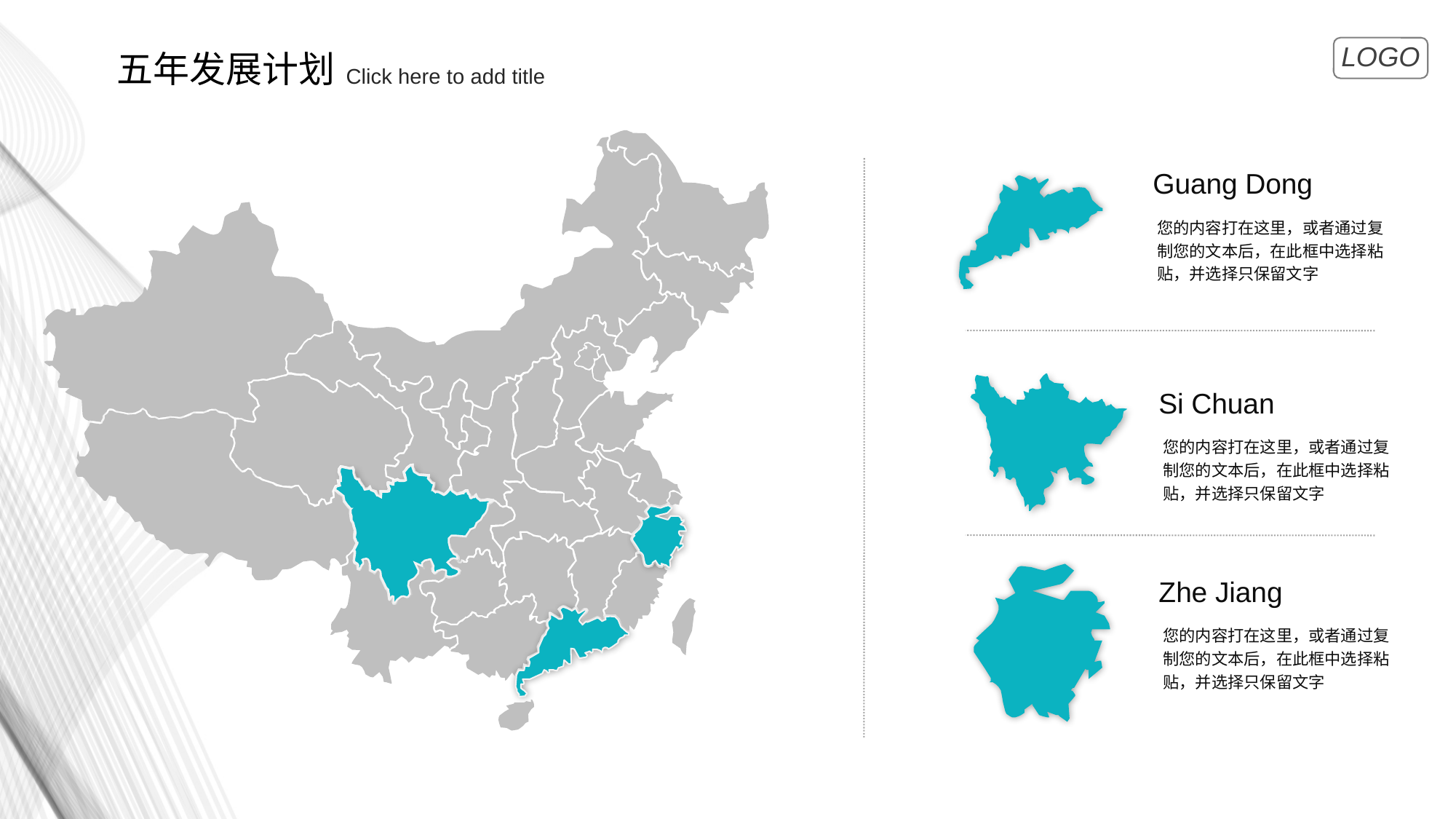

五年发展计划
Click here to add title

Guang Dong
您的内容打在这里，或者通过复制您的文本后，在此框中选择粘贴，并选择只保留文字

Si Chuan
您的内容打在这里，或者通过复制您的文本后，在此框中选择粘贴，并选择只保留文字

Zhe Jiang
您的内容打在这里，或者通过复制您的文本后，在此框中选择粘贴，并选择只保留文字